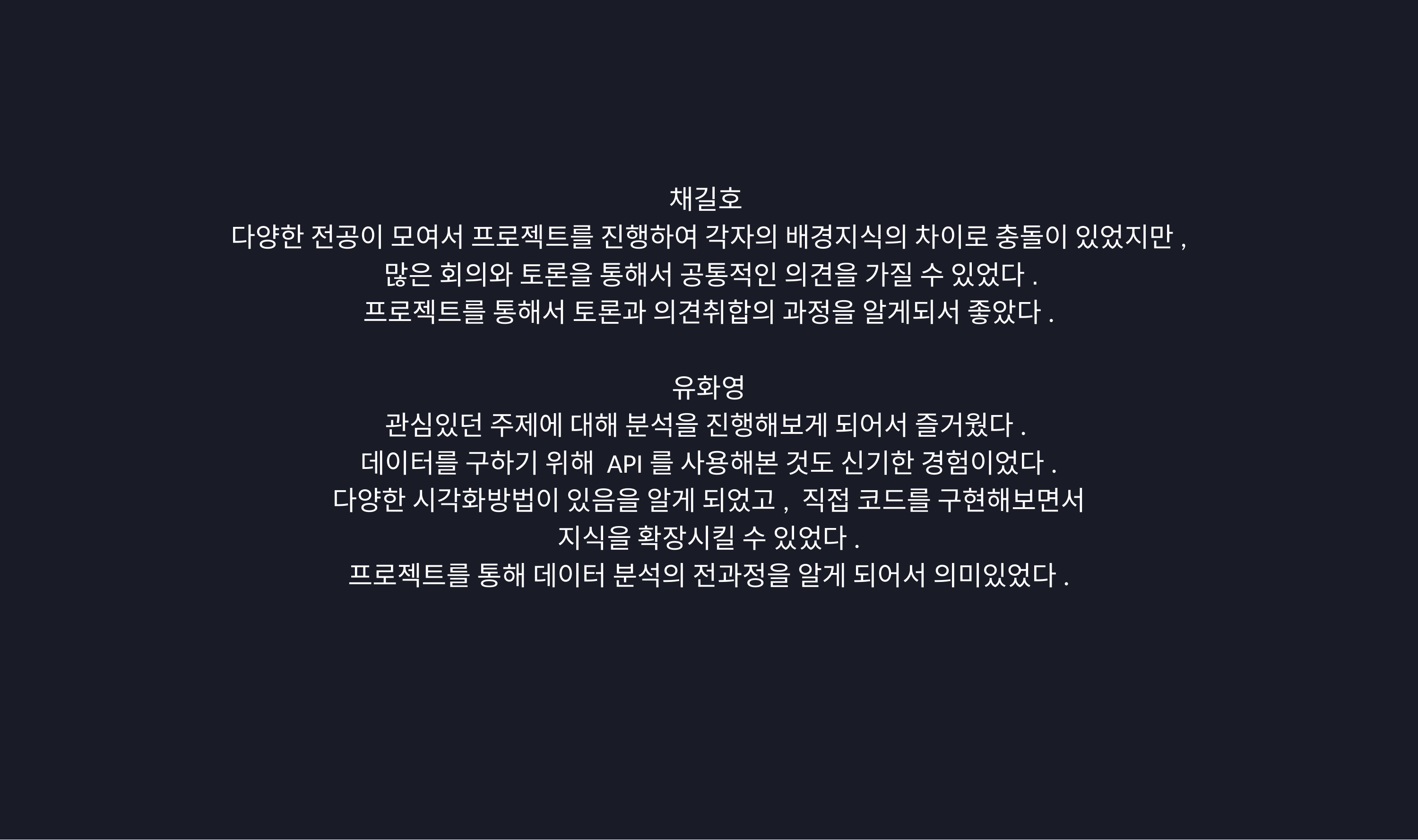

채길호
다양한 전공이 모여서 프로젝트를 진행하여 각자의 배경지식의 차이로 충돌이 있었지만,
 많은 회의와 토론을 통해서 공통적인 의견을 가질 수 있었다.
프로젝트를 통해서 토론과 의견취합의 과정을 알게되서 좋았다.

유화영
관심있던 주제에 대해 분석을 진행해보게 되어서 즐거웠다.
데이터를 구하기 위해 API를 사용해본 것도 신기한 경험이었다.
다양한 시각화방법이 있음을 알게 되었고, 직접 코드를 구현해보면서
지식을 확장시킬 수 있었다.
프로젝트를 통해 데이터 분석의 전과정을 알게 되어서 의미있었다.